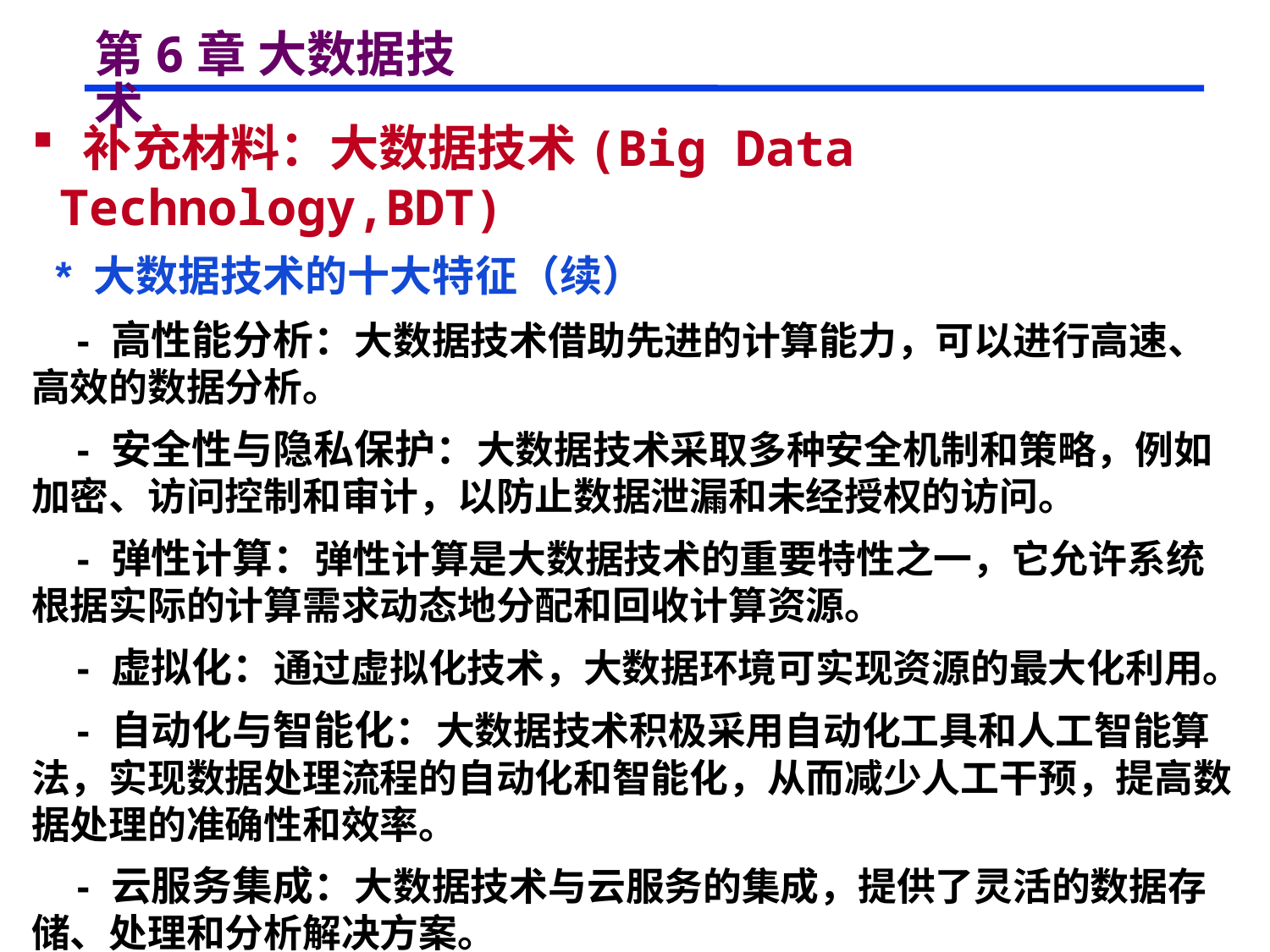

# 第6章 大数据技术
 补充材料：大数据技术(Big Data Technology,BDT)
  * 大数据技术的十大特征（续）
    - 高性能分析：大数据技术借助先进的计算能力，可以进行高速、高效的数据分析。
    - 安全性与隐私保护：大数据技术采取多种安全机制和策略，例如加密、访问控制和审计，以防止数据泄漏和未经授权的访问。
    - 弹性计算：弹性计算是大数据技术的重要特性之一，它允许系统根据实际的计算需求动态地分配和回收计算资源。
    - 虚拟化：通过虚拟化技术，大数据环境可实现资源的最大化利用。
    - 自动化与智能化：大数据技术积极采用自动化工具和人工智能算法，实现数据处理流程的自动化和智能化，从而减少人工干预，提高数据处理的准确性和效率。
    - 云服务集成：大数据技术与云服务的集成，提供了灵活的数据存储、处理和分析解决方案。